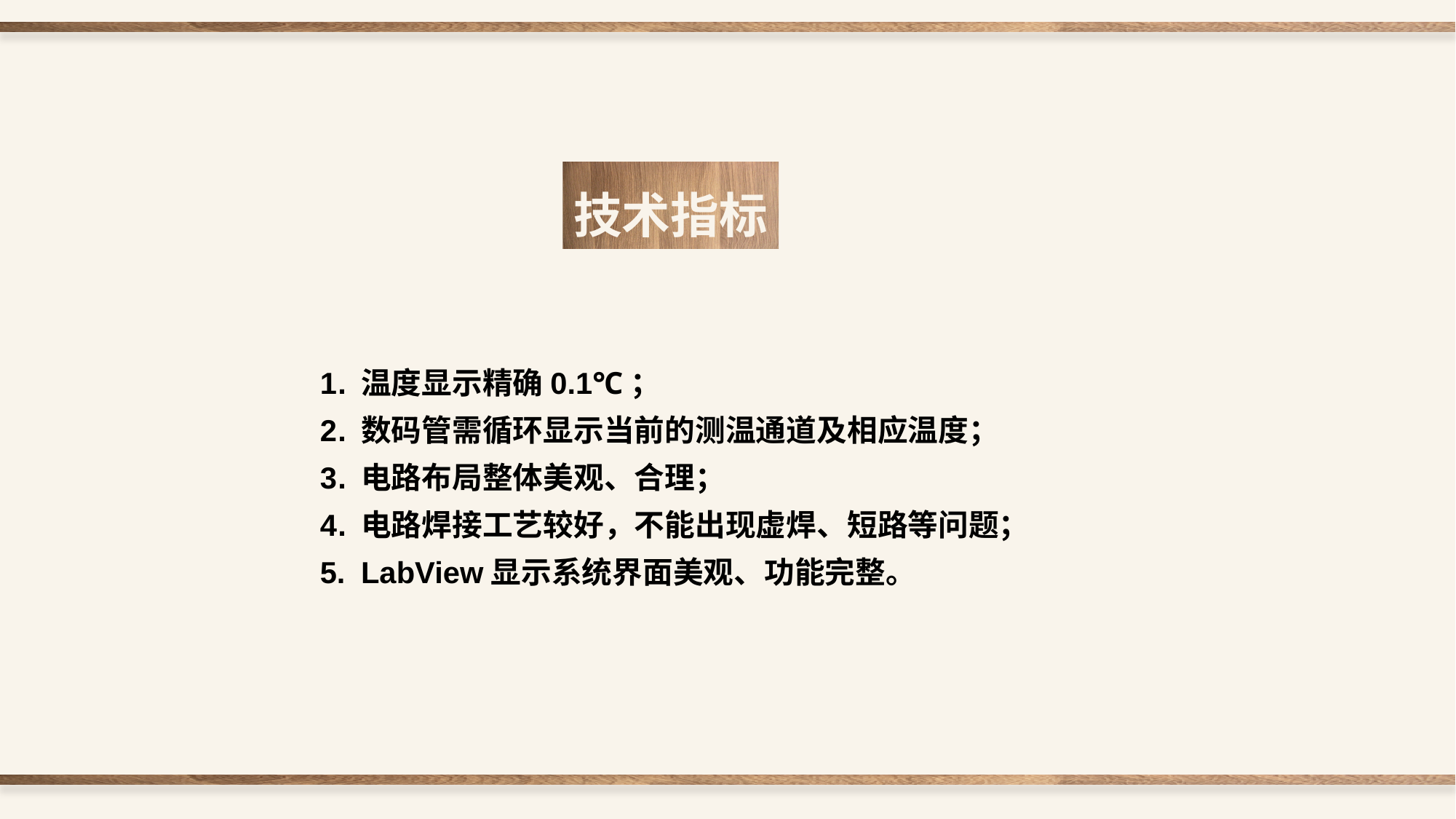

技术指标
温度显示精确0.1℃；
数码管需循环显示当前的测温通道及相应温度；
电路布局整体美观、合理；
电路焊接工艺较好，不能出现虚焊、短路等问题；
LabView显示系统界面美观、功能完整。